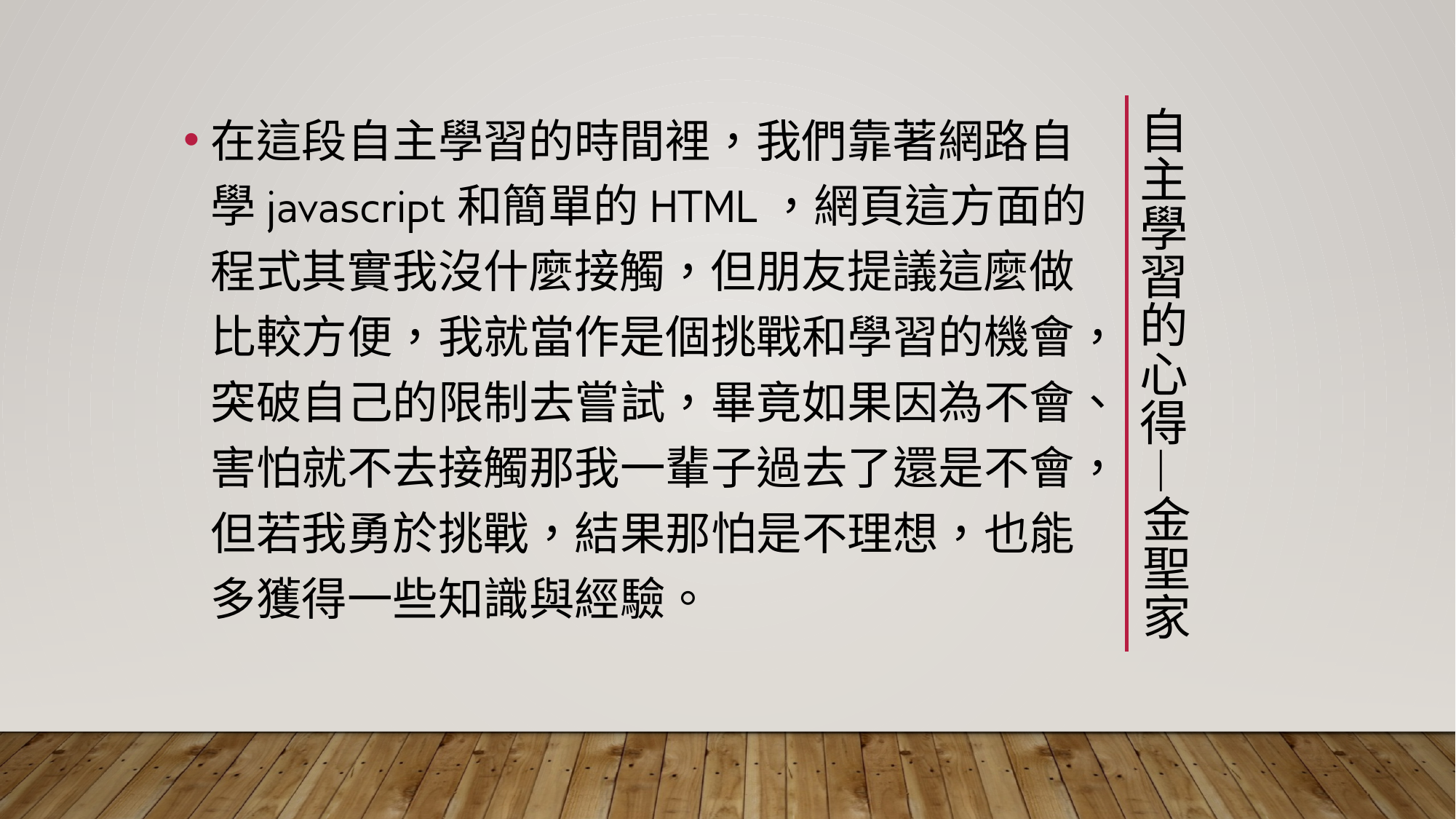

在這段自主學習的時間裡，我們靠著網路自學javascript和簡單的HTML，網頁這方面的程式其實我沒什麼接觸，但朋友提議這麼做比較方便，我就當作是個挑戰和學習的機會，突破自己的限制去嘗試，畢竟如果因為不會、害怕就不去接觸那我一輩子過去了還是不會，但若我勇於挑戰，結果那怕是不理想，也能多獲得一些知識與經驗。
# 自主學習的心得—金聖家